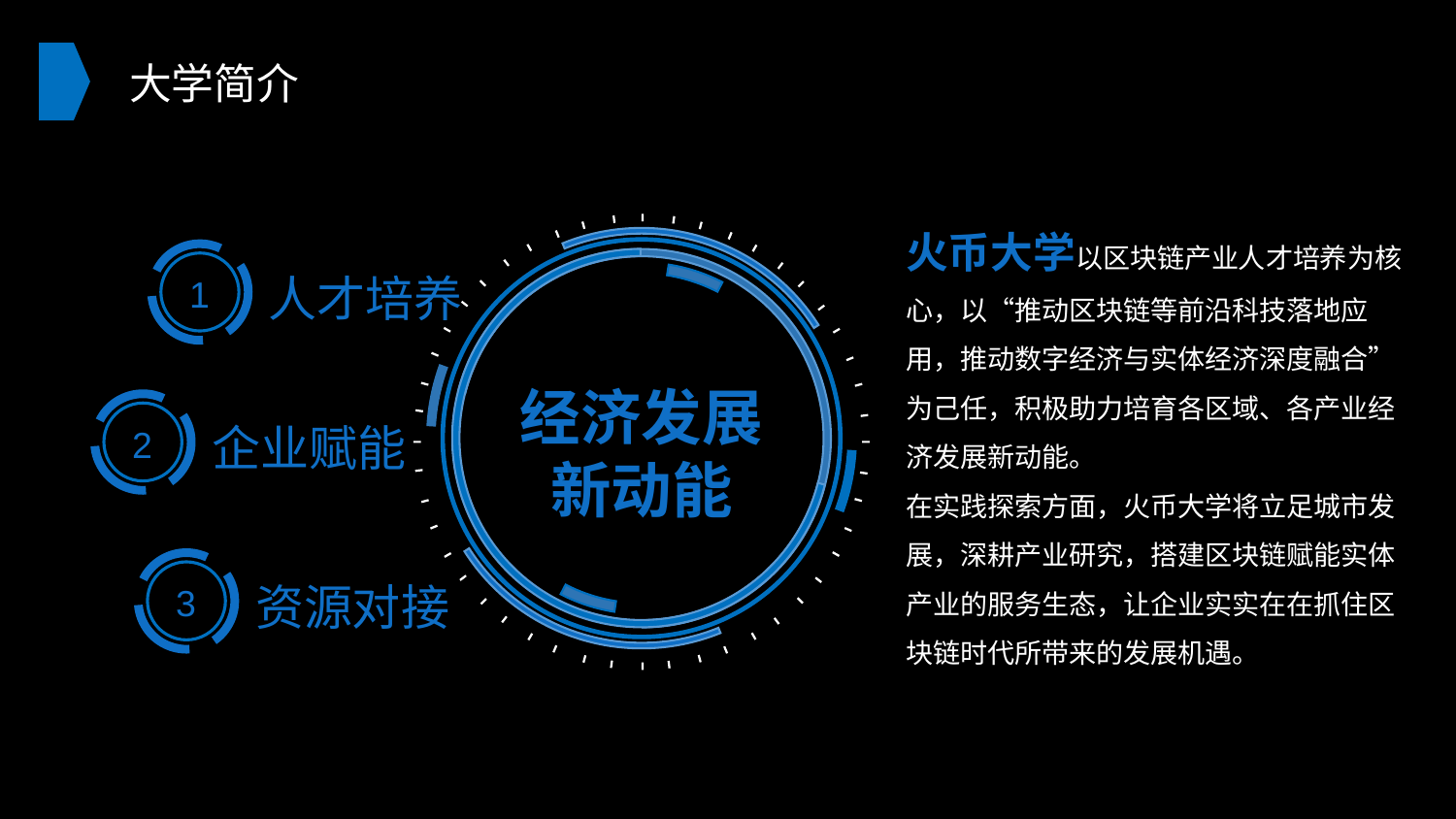

大学简介
火币大学以区块链产业人才培养为核心，以“推动区块链等前沿科技落地应用，推动数字经济与实体经济深度融合”为己任，积极助力培育各区域、各产业经济发展新动能。
在实践探索方面，火币大学将立足城市发展，深耕产业研究，搭建区块链赋能实体产业的服务生态，让企业实实在在抓住区块链时代所带来的发展机遇。

经济发展
新动能

人才培养
1

企业赋能
2

资源对接
3
.